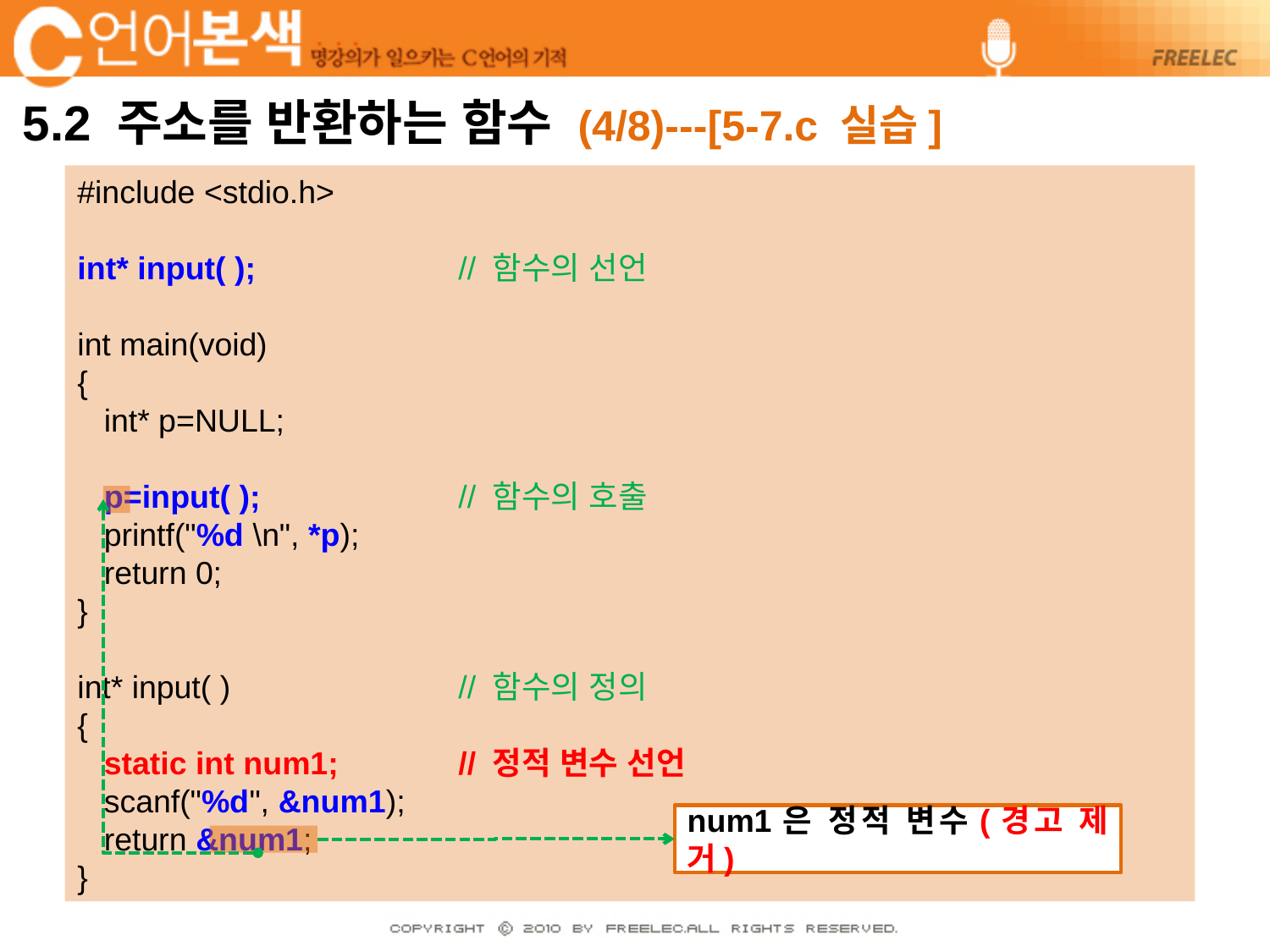

# 5.2 주소를 반환하는 함수 (4/8)---[5-7.c 실습]

#include <stdio.h>

int* input( );		// 함수의 선언

int main(void)
{
   int* p=NULL;

   p=input( );		// 함수의 호출
   printf("%d \n", *p);
   return 0;
}

int* input( )		// 함수의 정의
{
   static int num1;	// 정적 변수 선언
   scanf("%d", &num1);
   return &num1;
}

num1은 정적 변수(경고 제거)